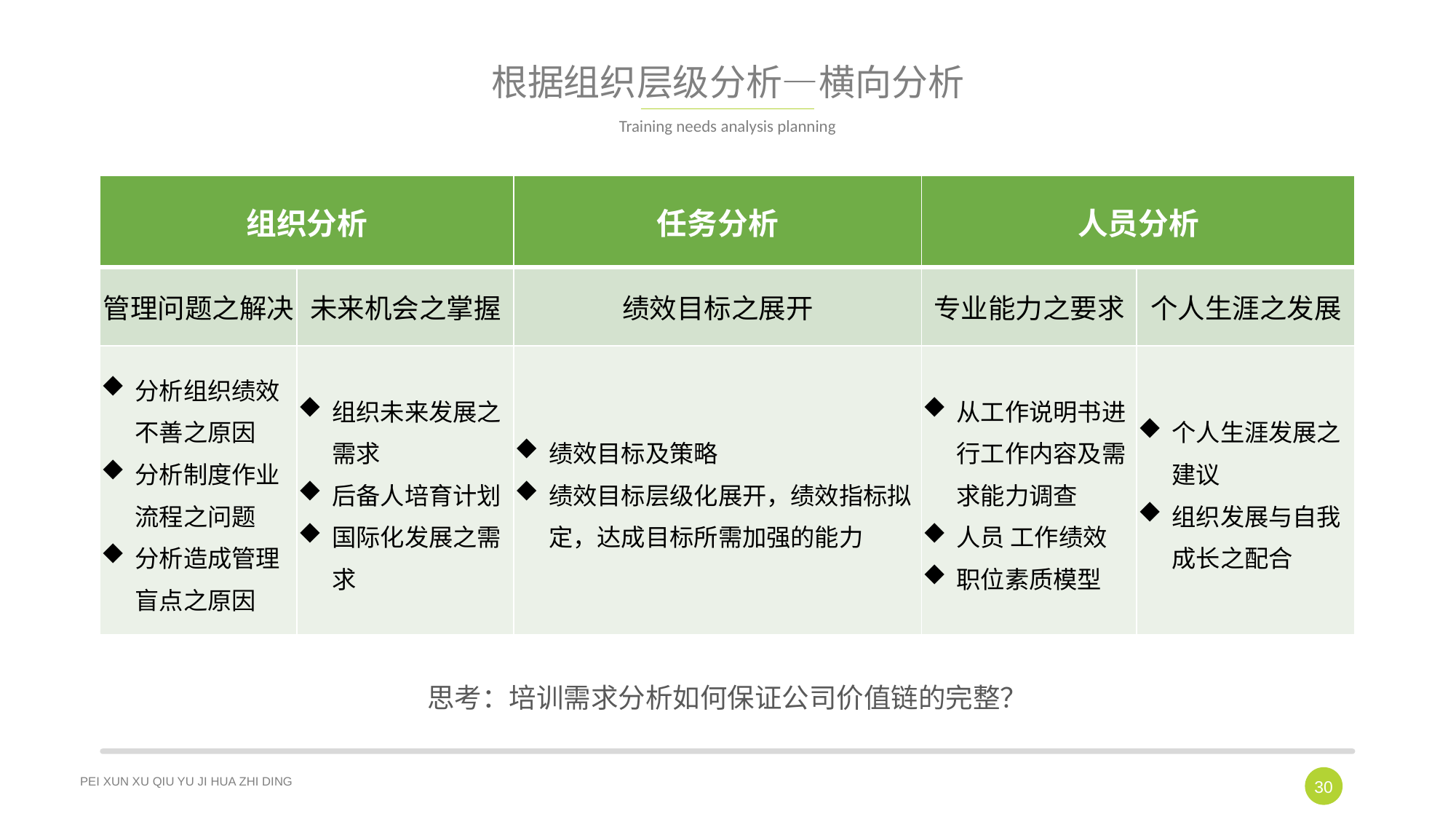

# 根据组织层级分析—横向分析
Training needs analysis planning
| 组织分析 |  | 任务分析 | 人员分析 |  |
| --- | --- | --- | --- | --- |
| 管理问题之解决 | 未来机会之掌握 | 绩效目标之展开 | 专业能力之要求 | 个人生涯之发展 |
| 分析组织绩效不善之原因 分析制度作业流程之问题 分析造成管理盲点之原因 | 组织未来发展之需求 后备人培育计划 国际化发展之需求 | 绩效目标及策略 绩效目标层级化展开，绩效指标拟定，达成目标所需加强的能力 | 从工作说明书进行工作内容及需求能力调查 人员 工作绩效 职位素质模型 | 个人生涯发展之建议 组织发展与自我成长之配合 |
思考：培训需求分析如何保证公司价值链的完整？